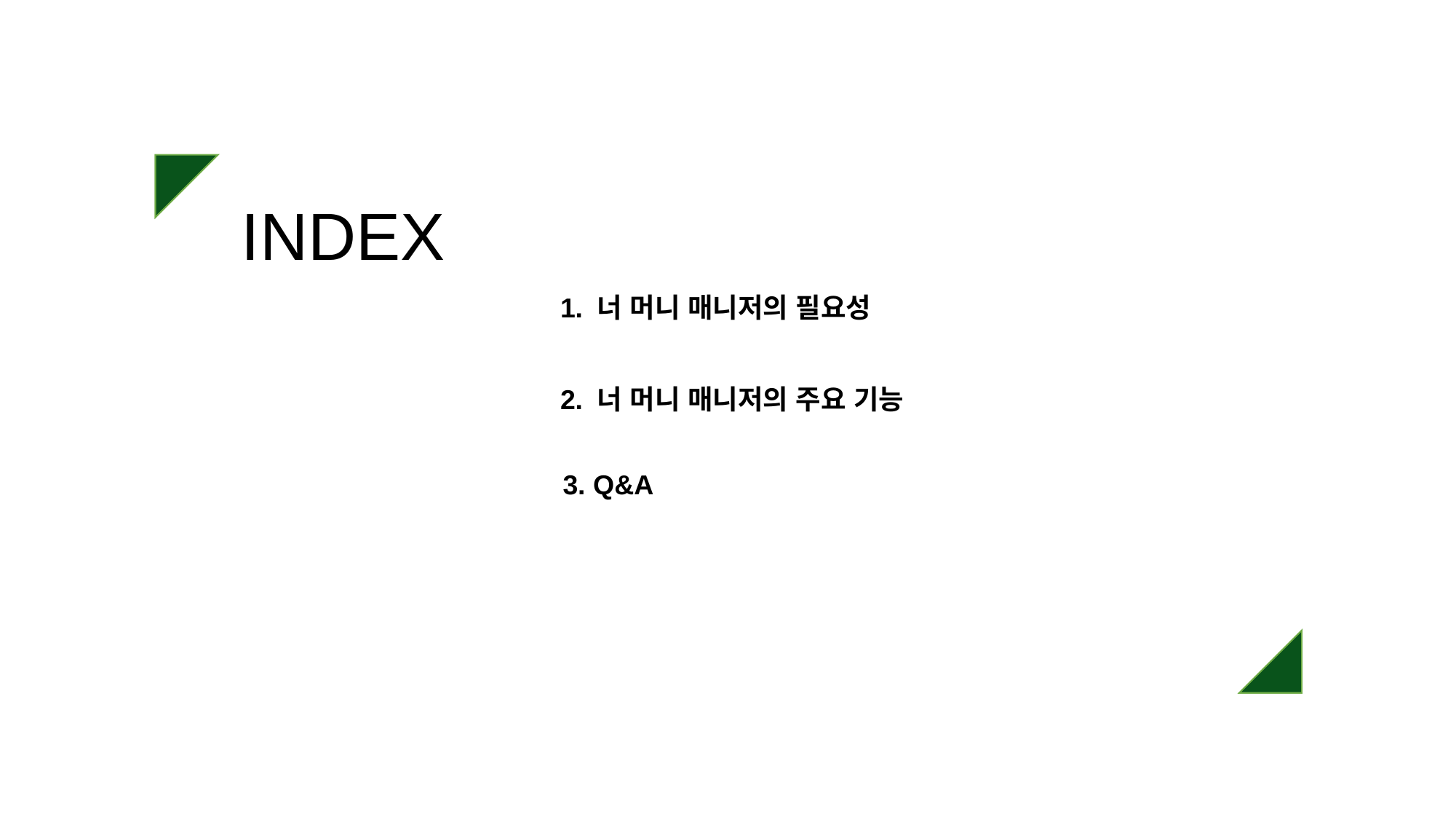

# INDEX
1. 너 머니 매니저의 필요성
2. 너 머니 매니저의 주요 기능
3. Q&A